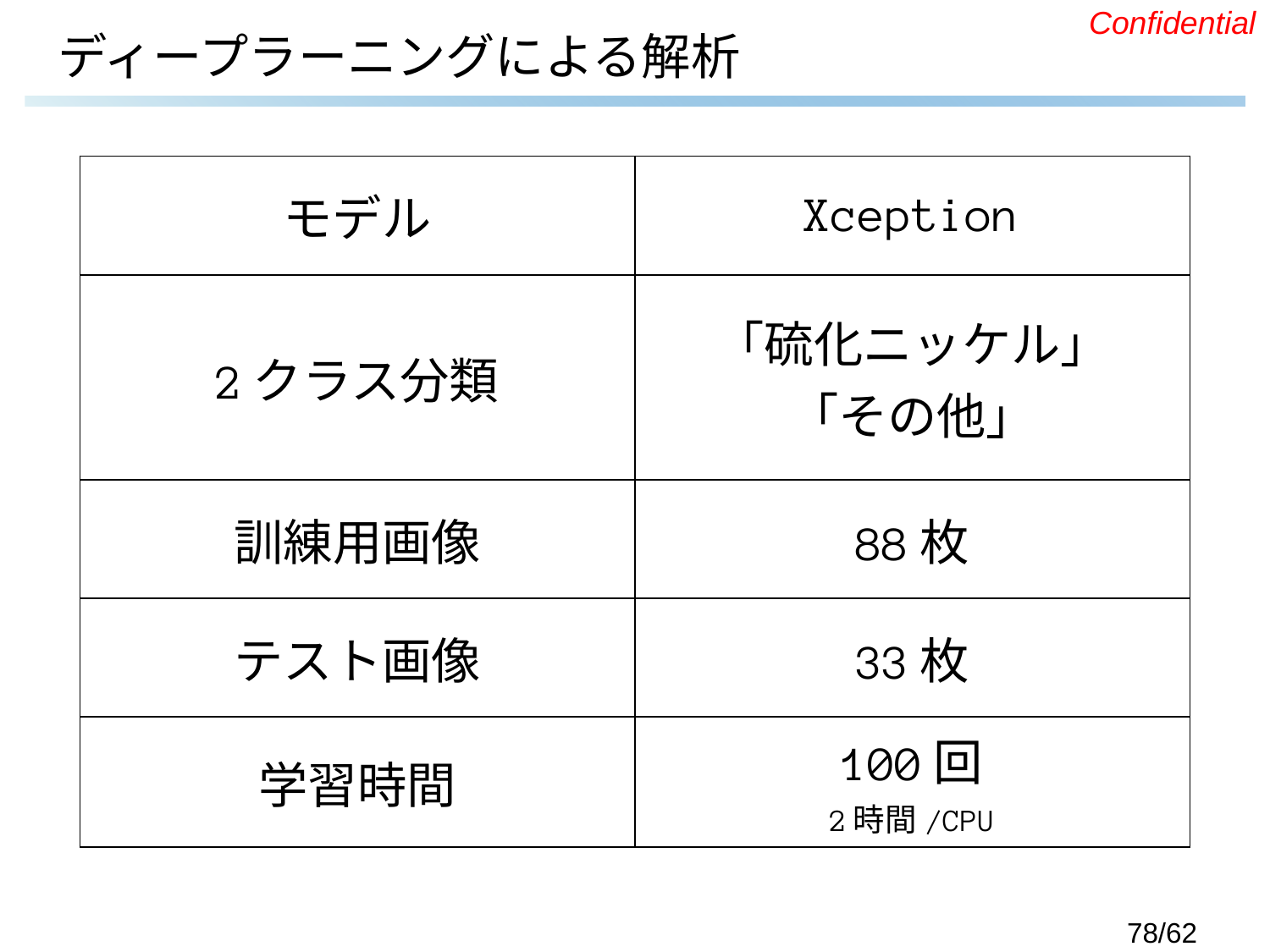

# ディープラーニングによる解析
| モデル | Xception |
| --- | --- |
| 2クラス分類 | 「硫化ニッケル」 「その他」 |
| 訓練用画像 | 88枚 |
| テスト画像 | 33枚 |
| 学習時間 | 100回 2時間/CPU |